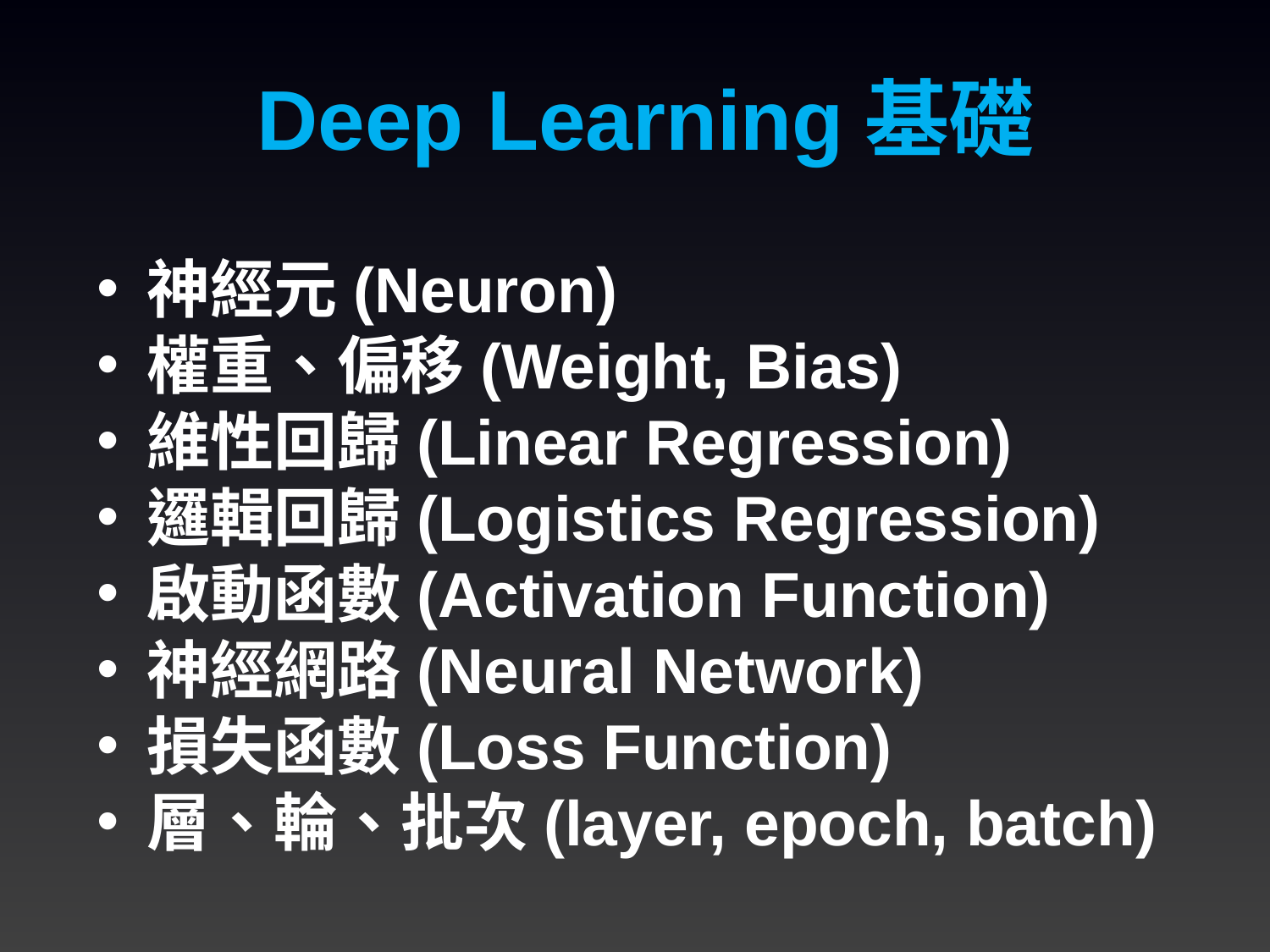

Deep Learning基礎
神經元(Neuron)
權重、偏移(Weight, Bias)
維性回歸(Linear Regression)
邏輯回歸(Logistics Regression)
啟動函數(Activation Function)
神經網路(Neural Network)
損失函數(Loss Function)
層、輪、批次(layer, epoch, batch)